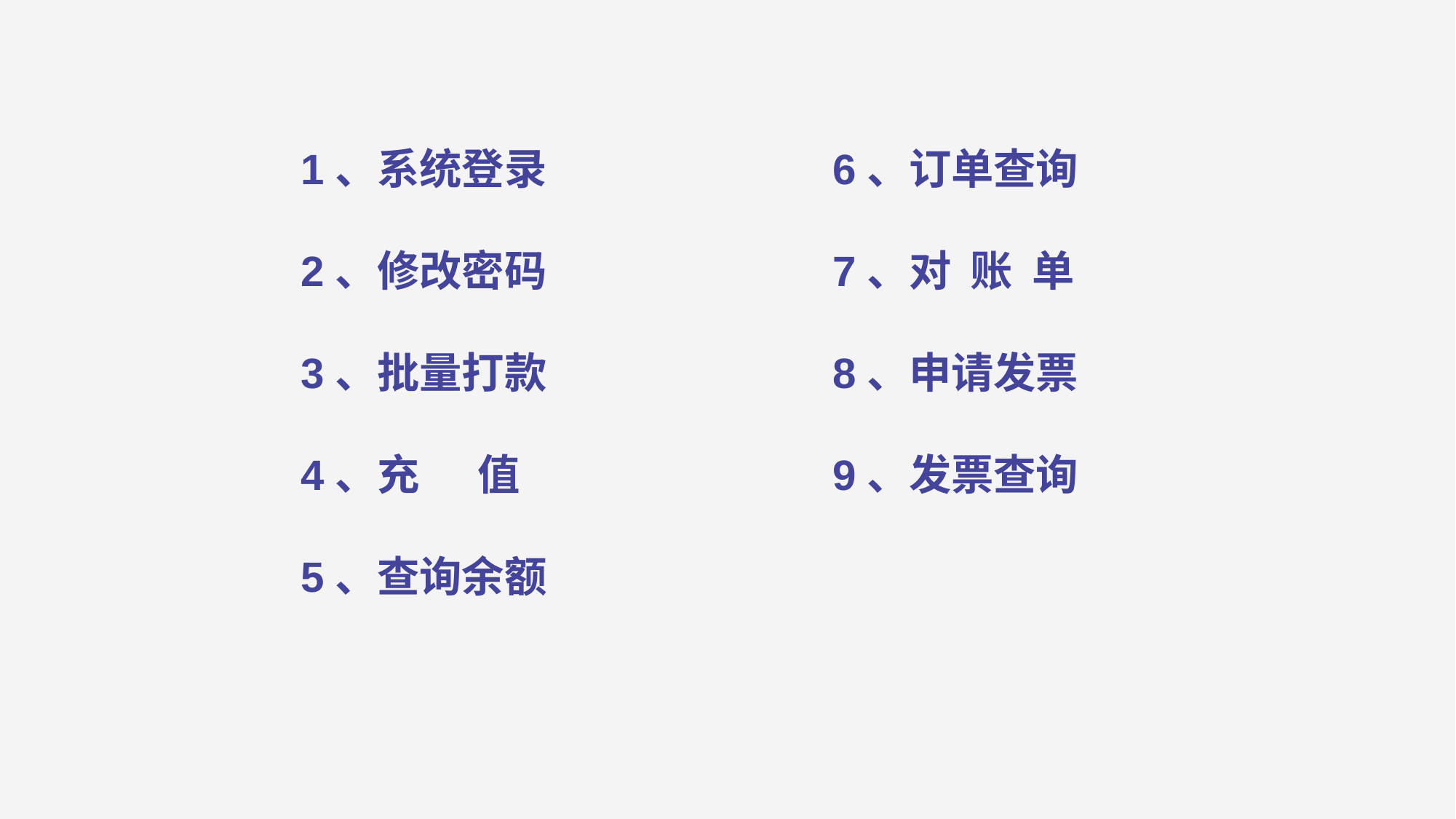

1、系统登录

2、修改密码

3、批量打款

4、充      值

5、查询余额

6、订单查询

7、对  账  单

8、申请发票

9、发票查询